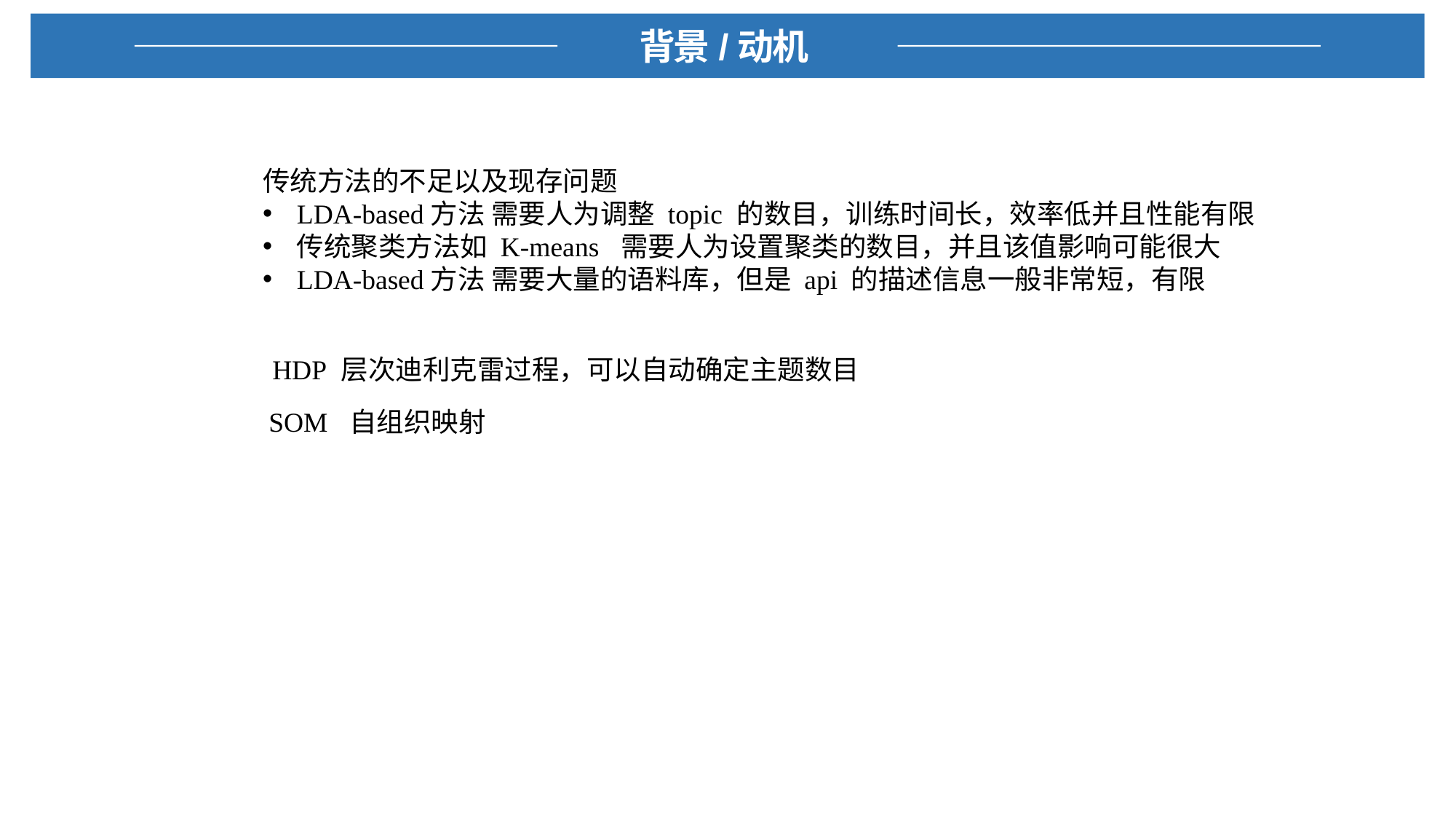

背景/动机

传统方法的不足以及现存问题
LDA-based方法 需要人为调整 topic 的数目，训练时间长，效率低并且性能有限
传统聚类方法如 K-means  需要人为设置聚类的数目，并且该值影响可能很大
LDA-based方法 需要大量的语料库，但是 api 的描述信息一般非常短，有限
HDP 层次迪利克雷过程，可以自动确定主题数目
SOM  自组织映射